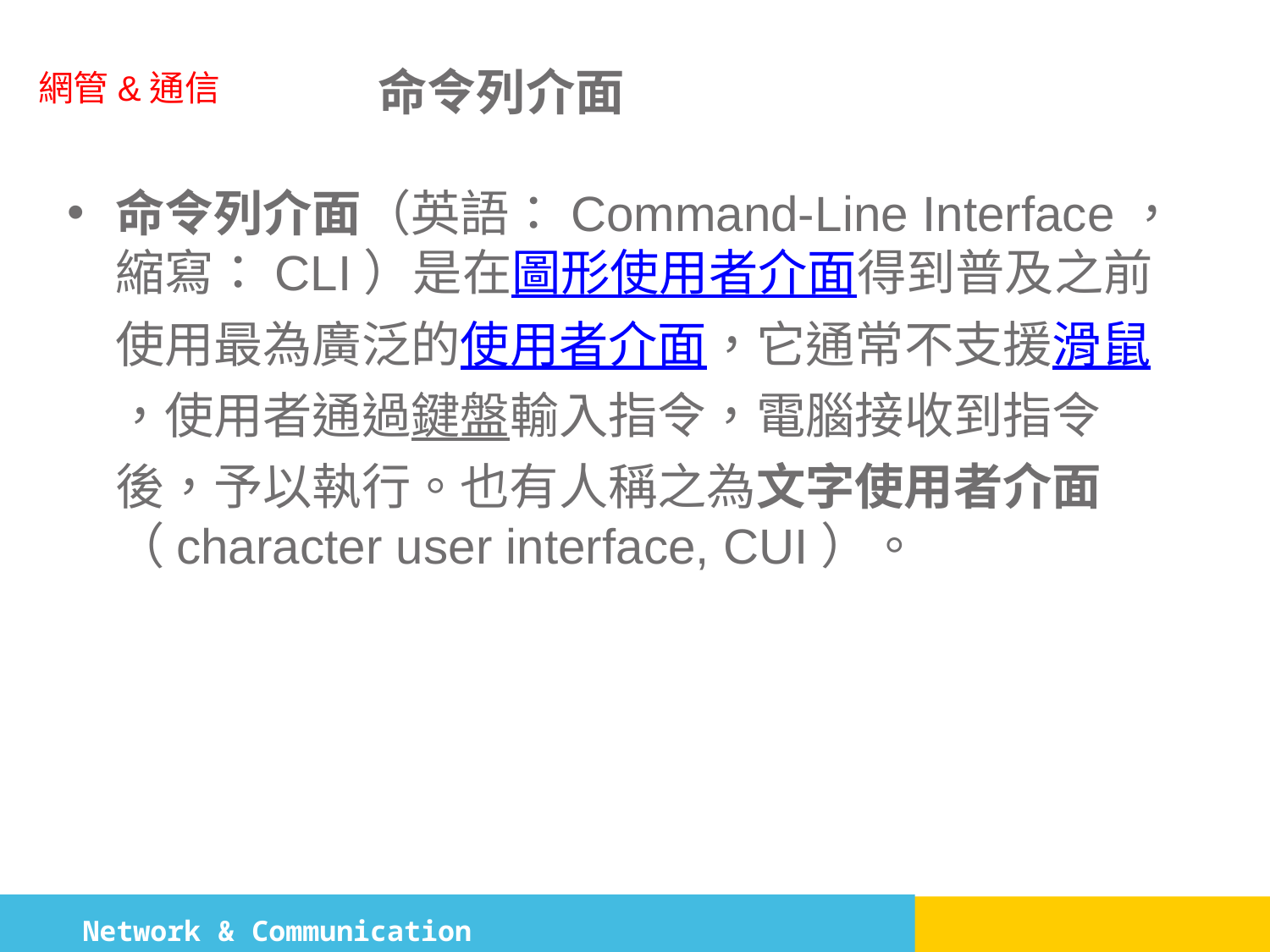

# 命令列介面
命令列介面（英語：Command-Line Interface，縮寫：CLI）是在圖形使用者介面得到普及之前使用最為廣泛的使用者介面，它通常不支援滑鼠，使用者通過鍵盤輸入指令，電腦接收到指令後，予以執行。也有人稱之為文字使用者介面（character user interface, CUI）。